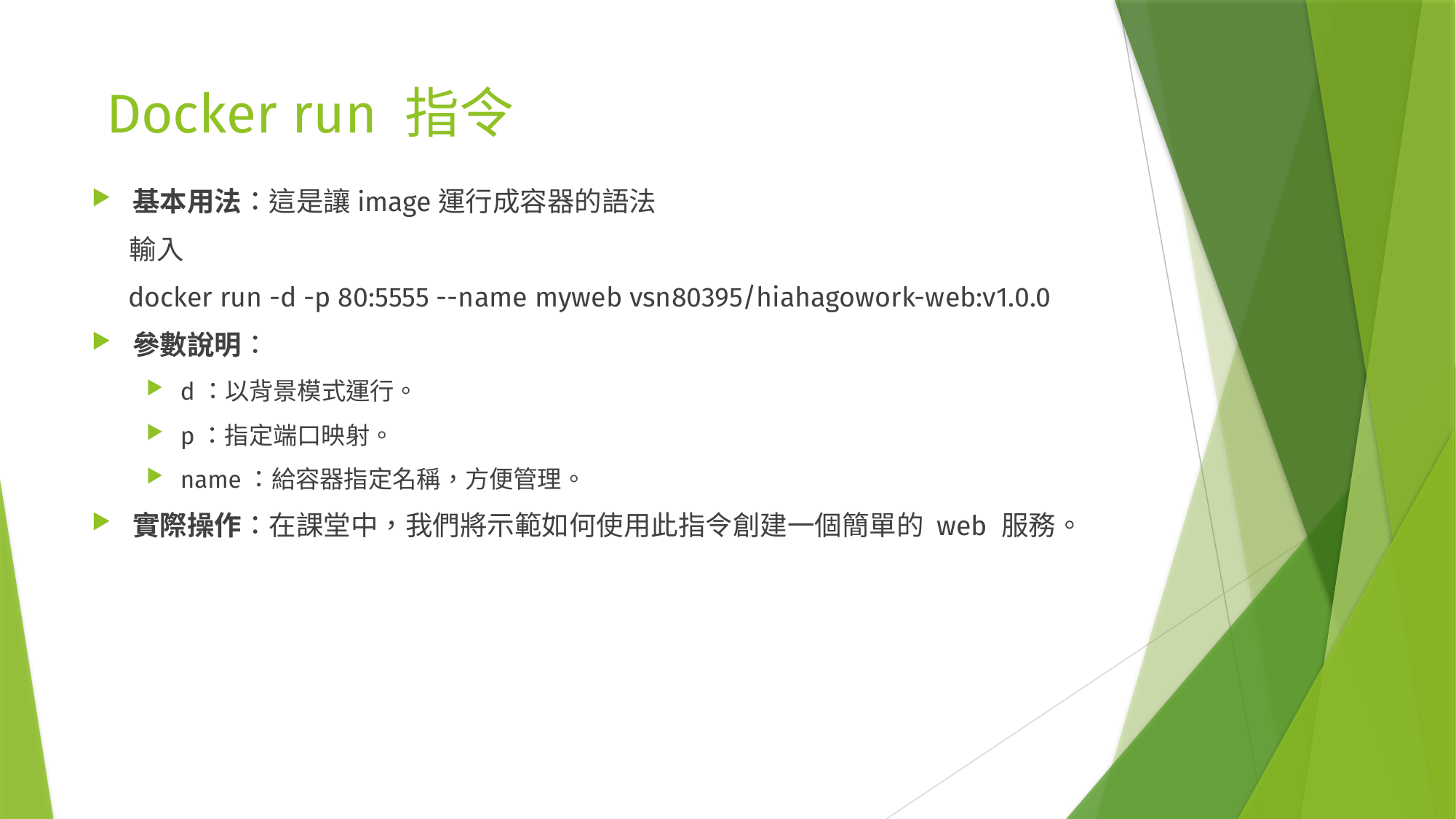

# Docker run 指令
基本用法：這是讓image運行成容器的語法
     輸入
     docker run -d -p 80:5555 --name myweb vsn80395/hiahagowork-web:v1.0.0
參數說明：
d：以背景模式運行。
p：指定端口映射。
name：給容器指定名稱，方便管理。
實際操作：在課堂中，我們將示範如何使用此指令創建一個簡單的 web 服務。